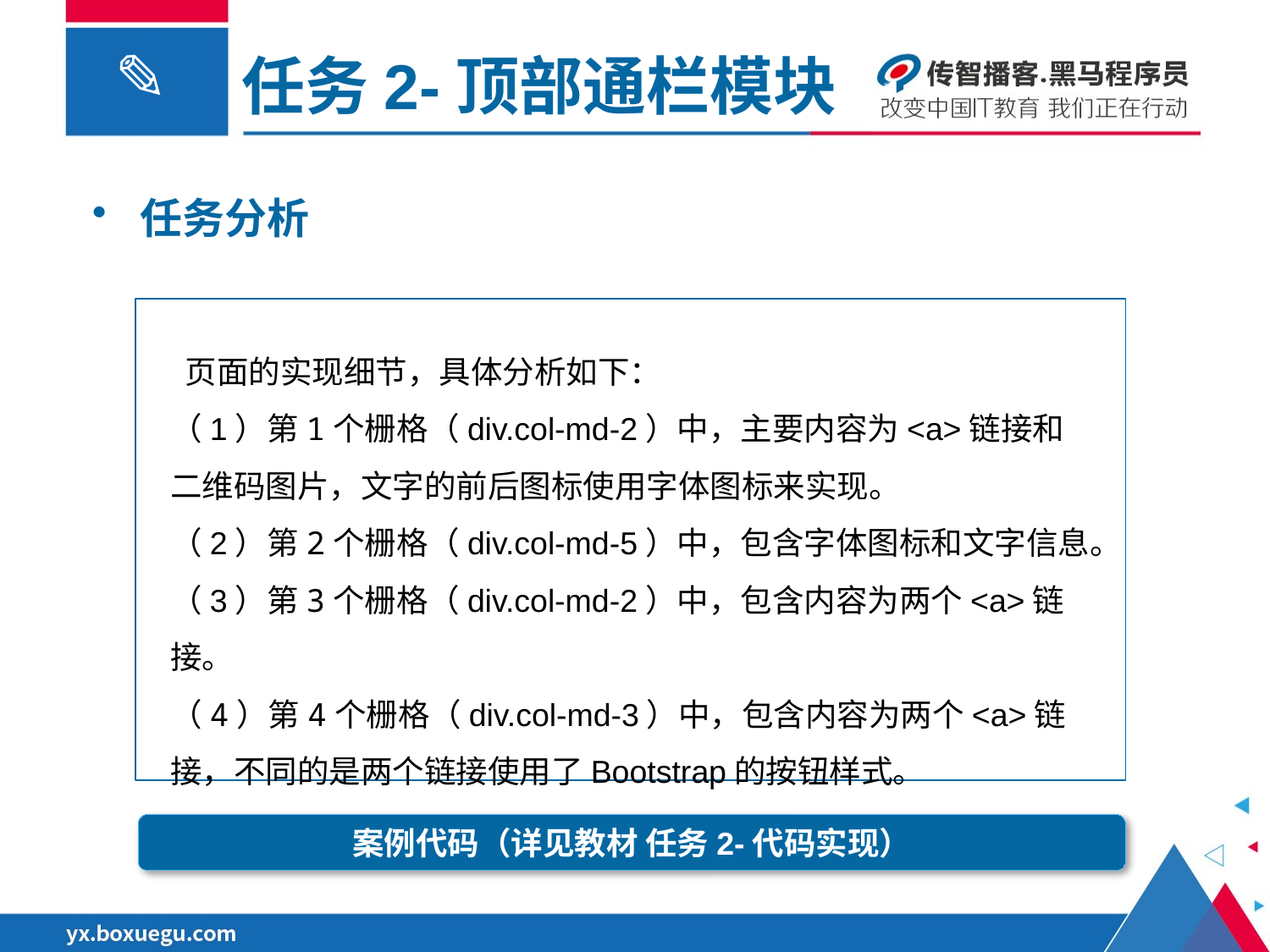

任务2-顶部通栏模块
任务分析

 页面的实现细节，具体分析如下：
（1）第1个栅格（div.col-md-2）中，主要内容为<a>链接和二维码图片，文字的前后图标使用字体图标来实现。
（2）第2个栅格（div.col-md-5）中，包含字体图标和文字信息。
（3）第3个栅格（div.col-md-2）中，包含内容为两个<a>链接。
（4）第4个栅格（div.col-md-3）中，包含内容为两个<a>链接，不同的是两个链接使用了Bootstrap的按钮样式。
案例代码（详见教材 任务2-代码实现）